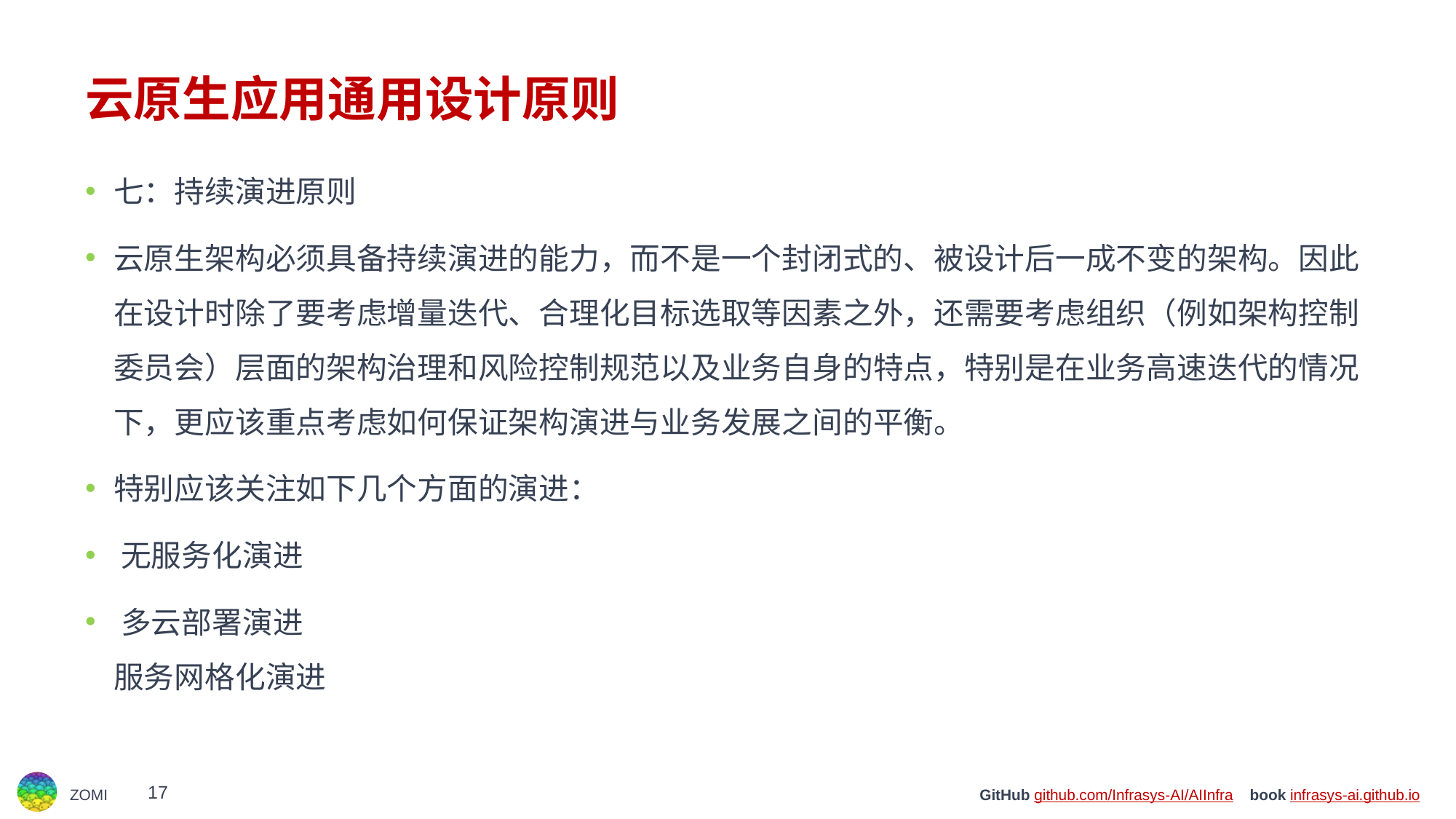

# 云原生应用通用设计原则
七：持续演进原则
云原生架构必须具备持续演进的能力，而不是一个封闭式的、被设计后一成不变的架构。因此在设计时除了要考虑增量迭代、合理化目标选取等因素之外，还需要考虑组织（例如架构控制委员会）层面的架构治理和风险控制规范以及业务自身的特点，特别是在业务高速迭代的情况下，更应该重点考虑如何保证架构演进与业务发展之间的平衡。
特别应该关注如下几个方面的演进：
﻿﻿无服务化演进
﻿﻿多云部署演进
服务网格化演进